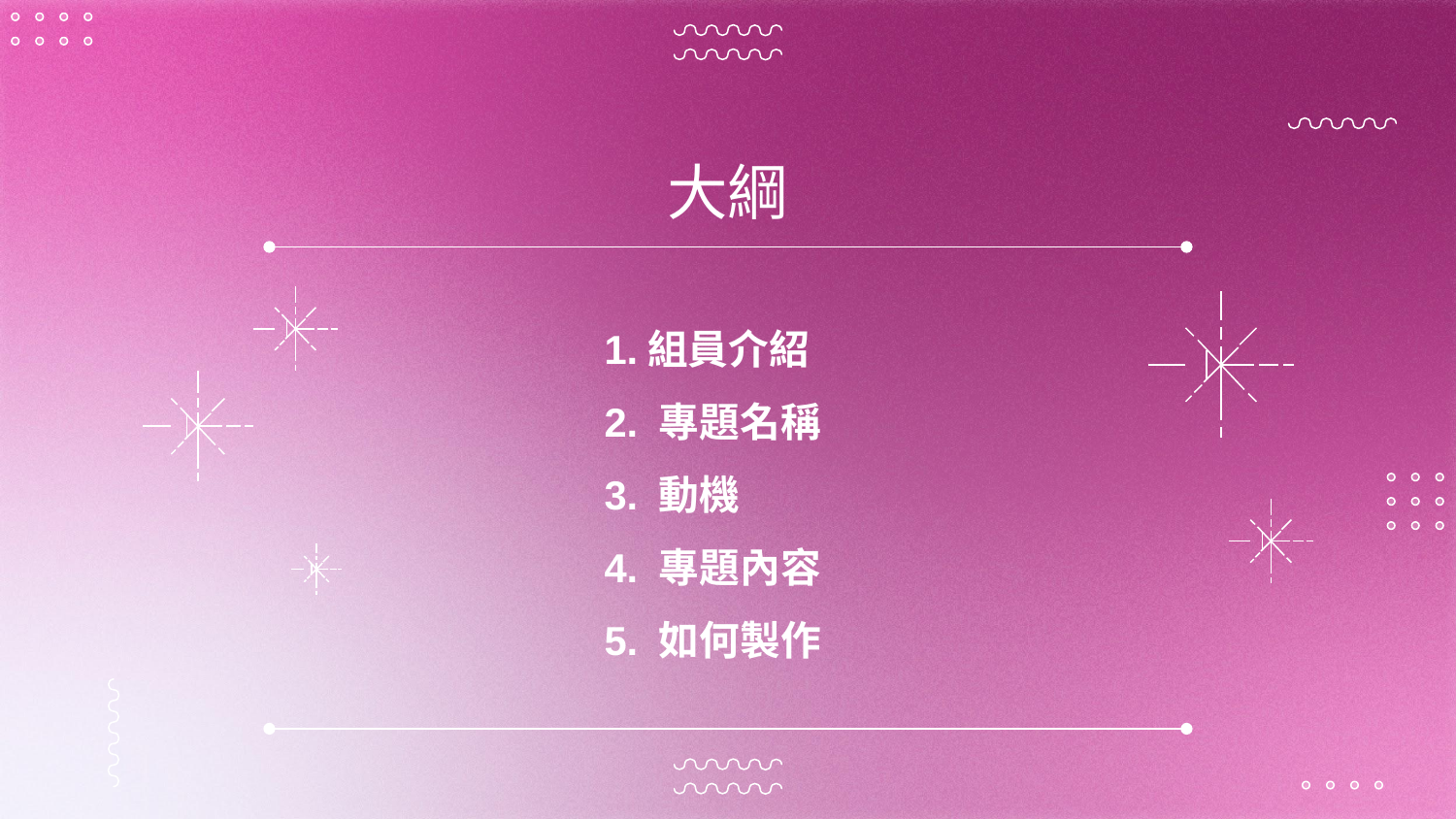

大綱
# 1.組員介紹
2. 專題名稱
3. 動機
4. 專題內容
5. 如何製作